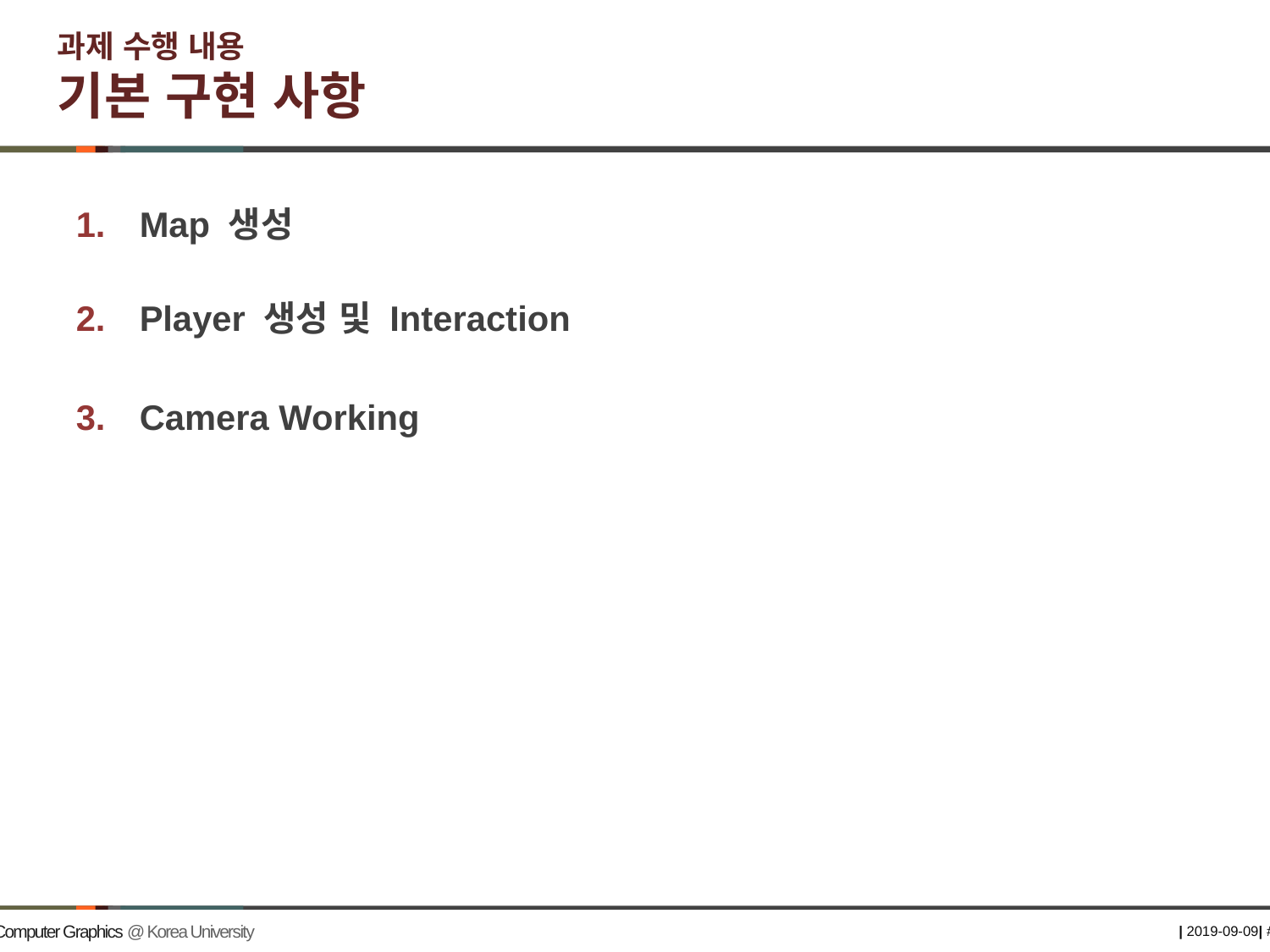

# 과제 수행 내용 기본 구현 사항
Map 생성

Player 생성 및 Interaction

Camera Working